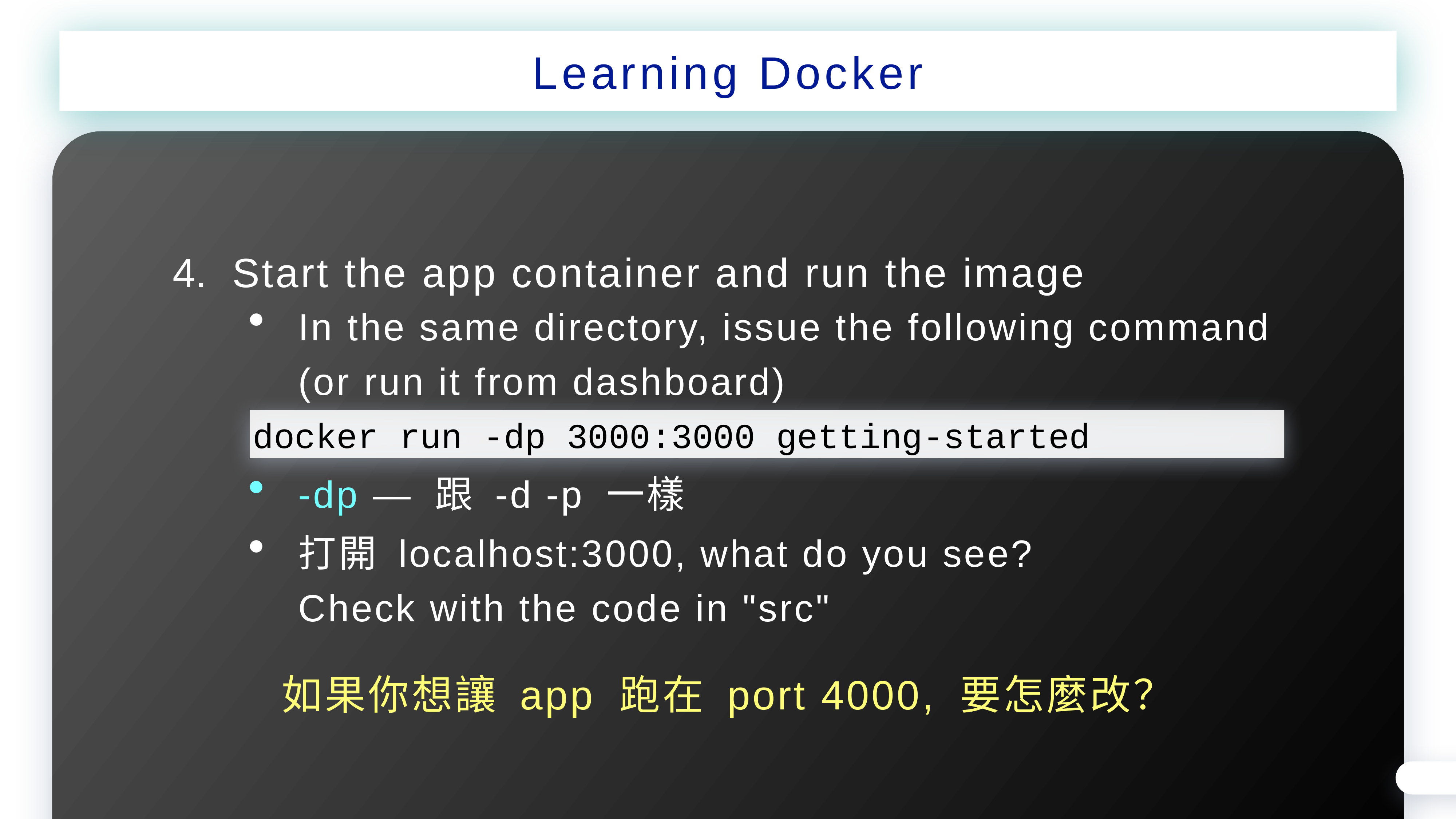

Learning Docker
Start the app container and run the image
In the same directory, issue the following command (or run it from dashboard)
docker run -dp 3000:3000 getting-started
-dp — 跟 -d -p 一樣
打開 localhost:3000, what do you see?
Check with the code in "src"
如果你想讓 app 跑在 port 4000, 要怎麼改？
60